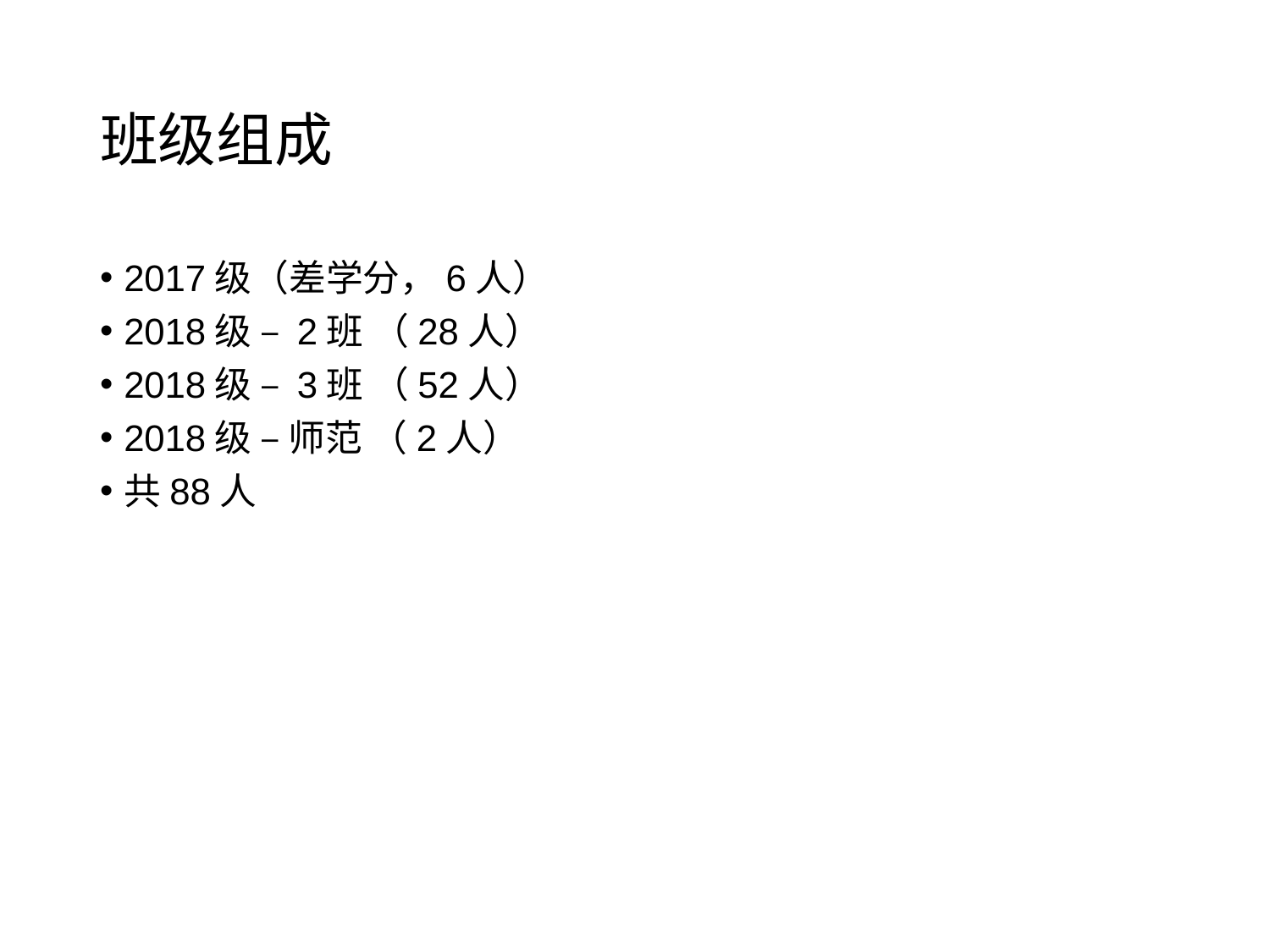

# 班级组成
2017级（差学分，6人）
2018级 – 2班 （28人）
2018级 – 3班 （52人）
2018级 – 师范 （2人）
共88人